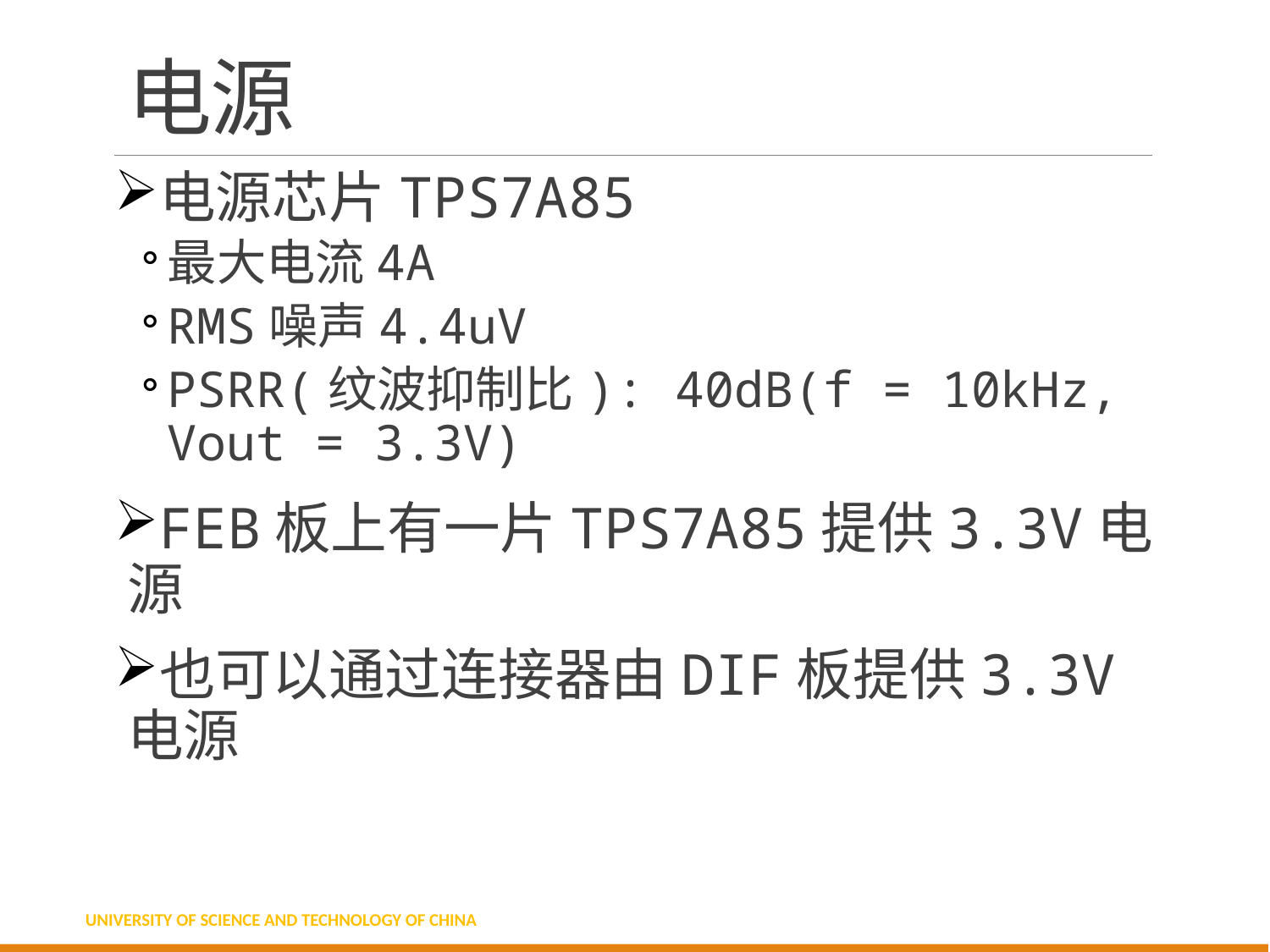

# 电源
电源芯片TPS7A85
最大电流4A
RMS噪声4.4uV
PSRR(纹波抑制比): 40dB(f = 10kHz, Vout = 3.3V)
FEB板上有一片TPS7A85提供3.3V电源
也可以通过连接器由DIF板提供3.3V电源